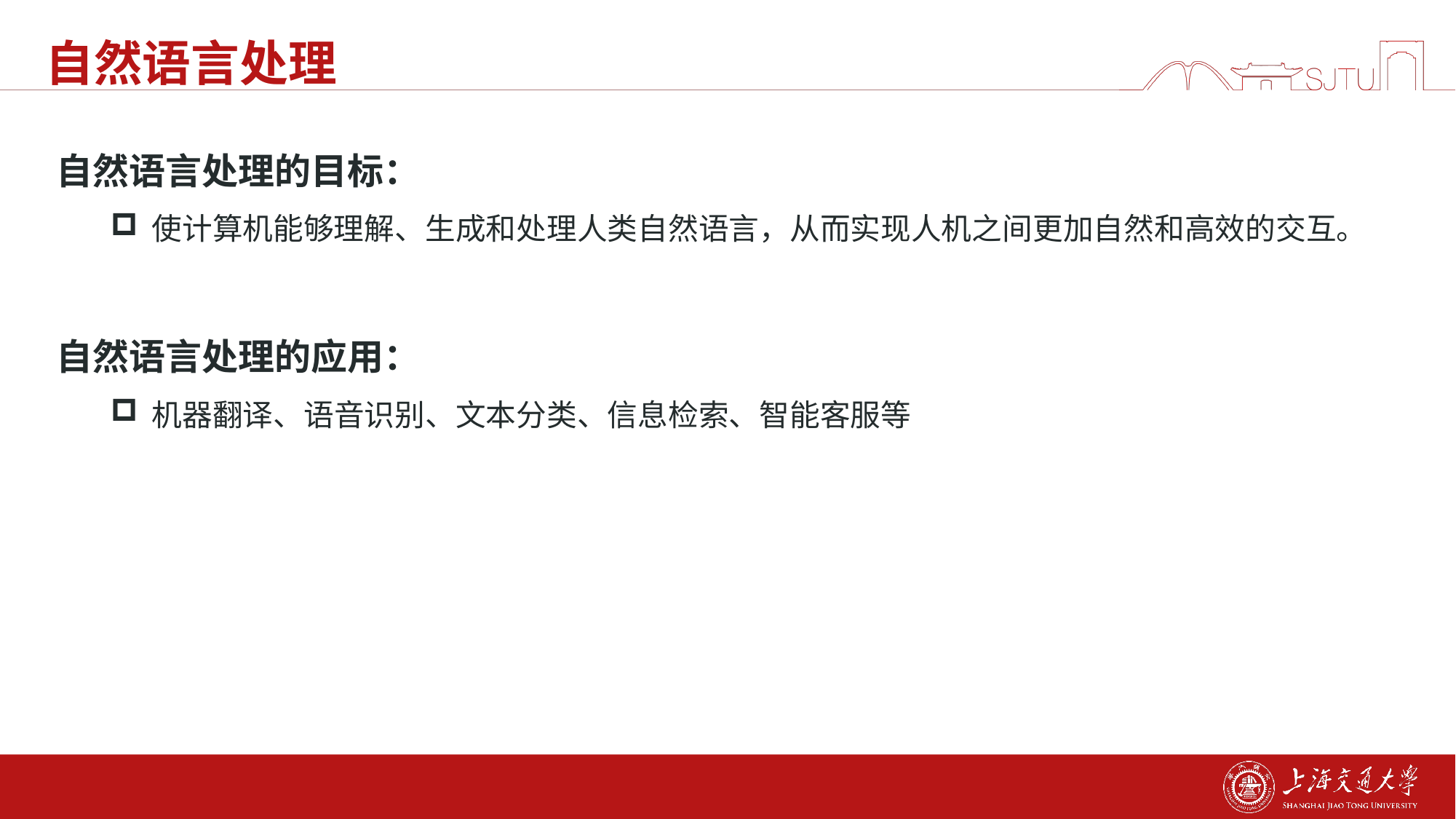

# 自然语言处理
自然语言处理的目标：
使计算机能够理解、生成和处理人类自然语言，从而实现人机之间更加自然和高效的交互。

自然语言处理的应用：
机器翻译、语音识别、文本分类、信息检索、智能客服等